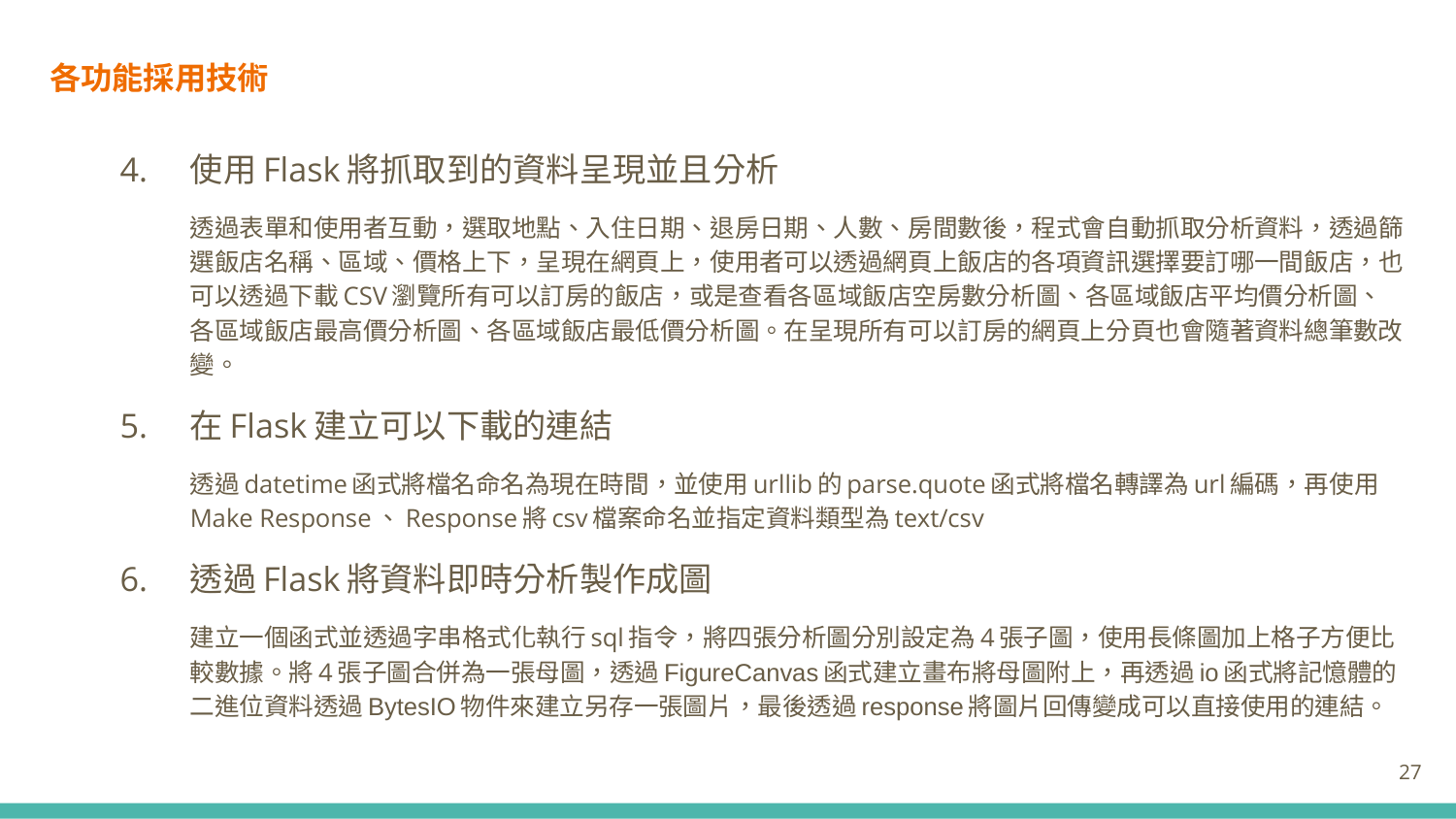

# 各功能採用技術
使用Flask將抓取到的資料呈現並且分析
透過表單和使用者互動，選取地點、入住日期、退房日期、人數、房間數後，程式會自動抓取分析資料，透過篩選飯店名稱、區域、價格上下，呈現在網頁上，使用者可以透過網頁上飯店的各項資訊選擇要訂哪一間飯店，也可以透過下載CSV瀏覽所有可以訂房的飯店，或是查看各區域飯店空房數分析圖、各區域飯店平均價分析圖、各區域飯店最高價分析圖、各區域飯店最低價分析圖。在呈現所有可以訂房的網頁上分頁也會隨著資料總筆數改變。
在Flask建立可以下載的連結
透過datetime函式將檔名命名為現在時間，並使用urllib的parse.quote函式將檔名轉譯為url編碼，再使用Make Response、Response將csv檔案命名並指定資料類型為text/csv
透過Flask將資料即時分析製作成圖
建立一個函式並透過字串格式化執行sql指令，將四張分析圖分別設定為4張子圖，使用長條圖加上格子方便比較數據。將4張子圖合併為一張母圖，透過FigureCanvas函式建立畫布將母圖附上，再透過io函式將記憶體的二進位資料透過BytesIO物件來建立另存一張圖片，最後透過response將圖片回傳變成可以直接使用的連結。

27